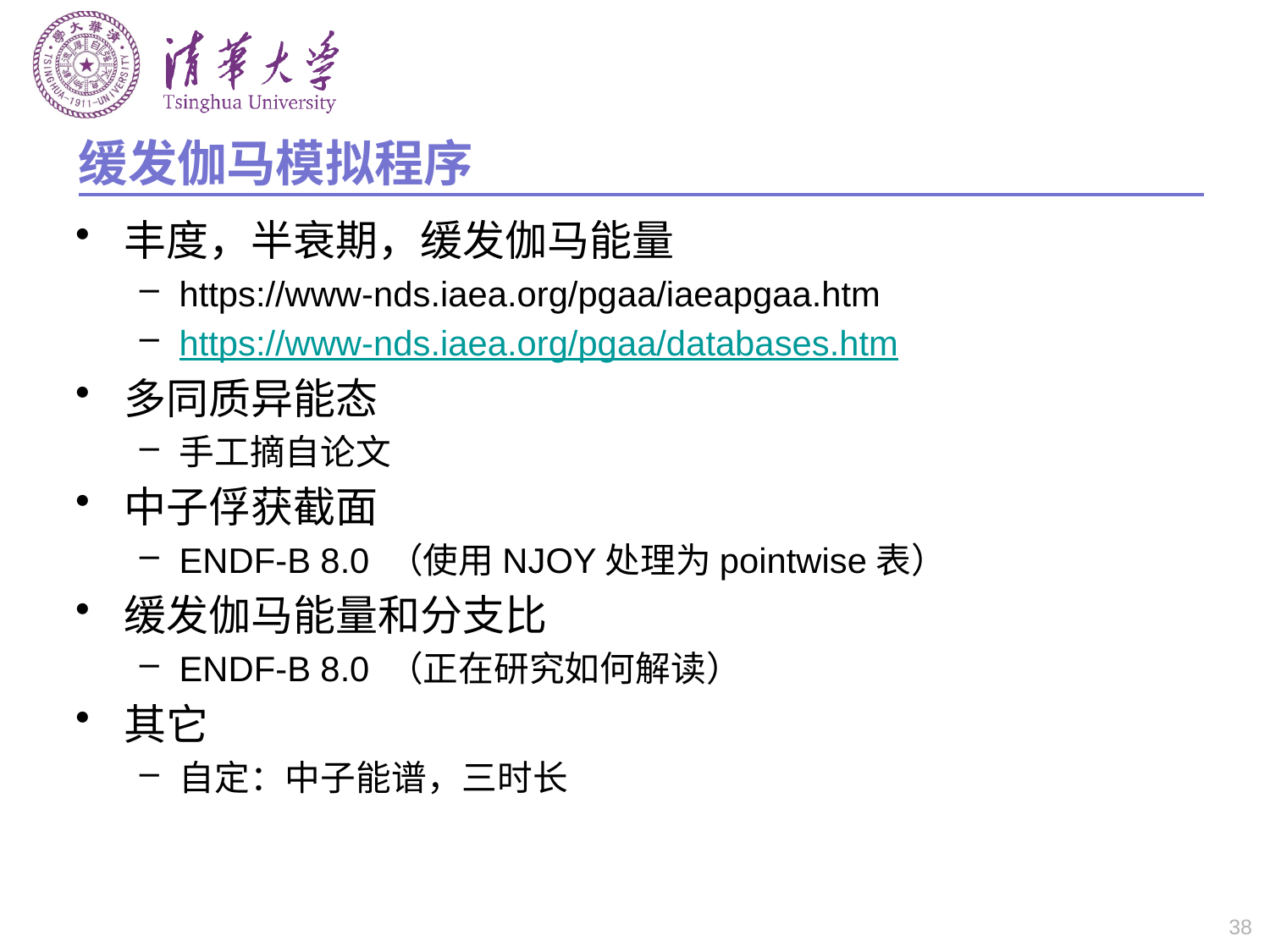

# 缓发伽马模拟程序
丰度，半衰期，缓发伽马能量
https://www-nds.iaea.org/pgaa/iaeapgaa.htm
https://www-nds.iaea.org/pgaa/databases.htm
多同质异能态
手工摘自论文
中子俘获截面
ENDF-B 8.0 （使用NJOY处理为pointwise表）
缓发伽马能量和分支比
ENDF-B 8.0 （正在研究如何解读）
其它
自定：中子能谱，三时长
38